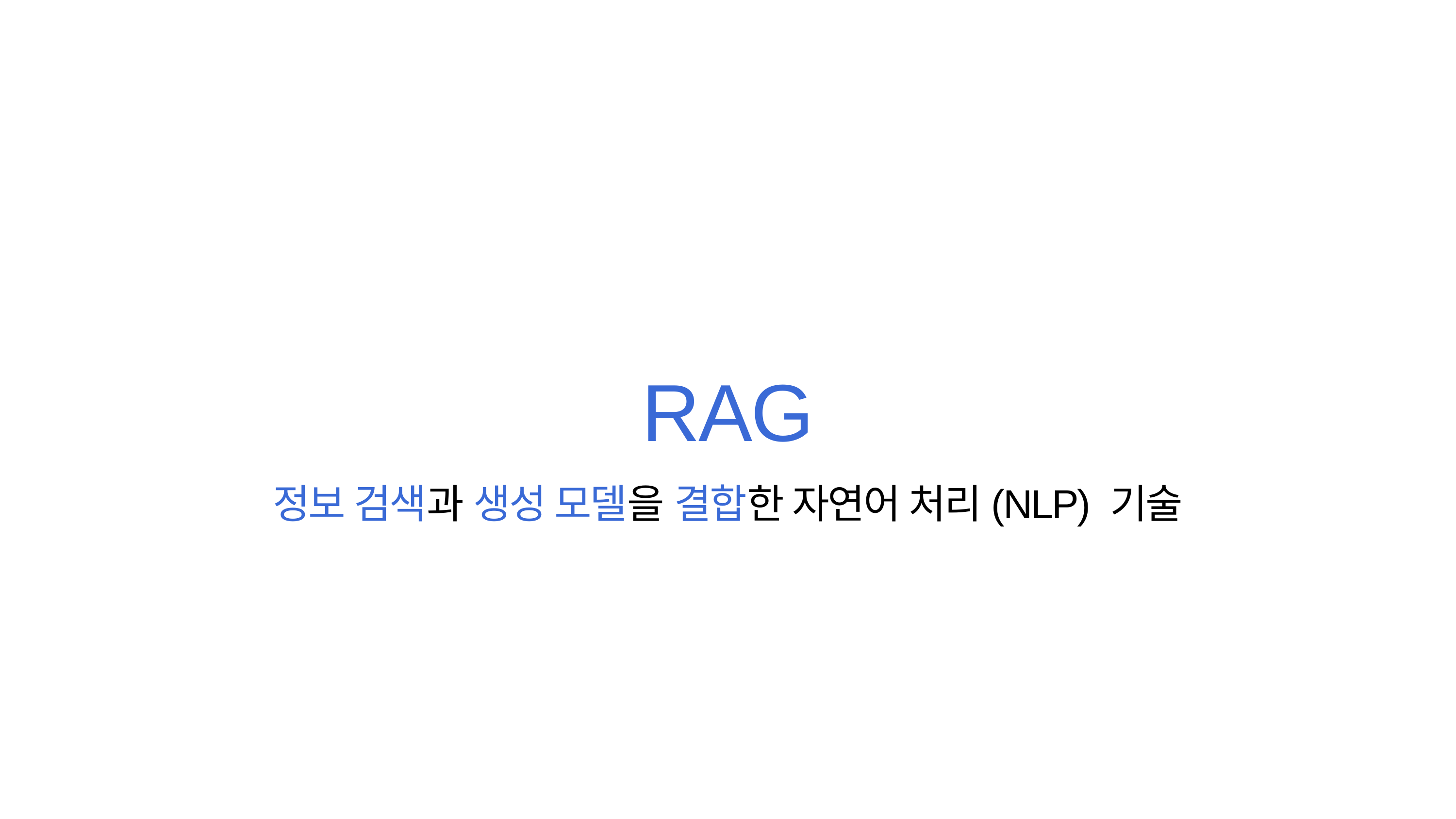

RAG
정보 검색과 생성 모델을 결합한 자연어 처리(NLP) 기술